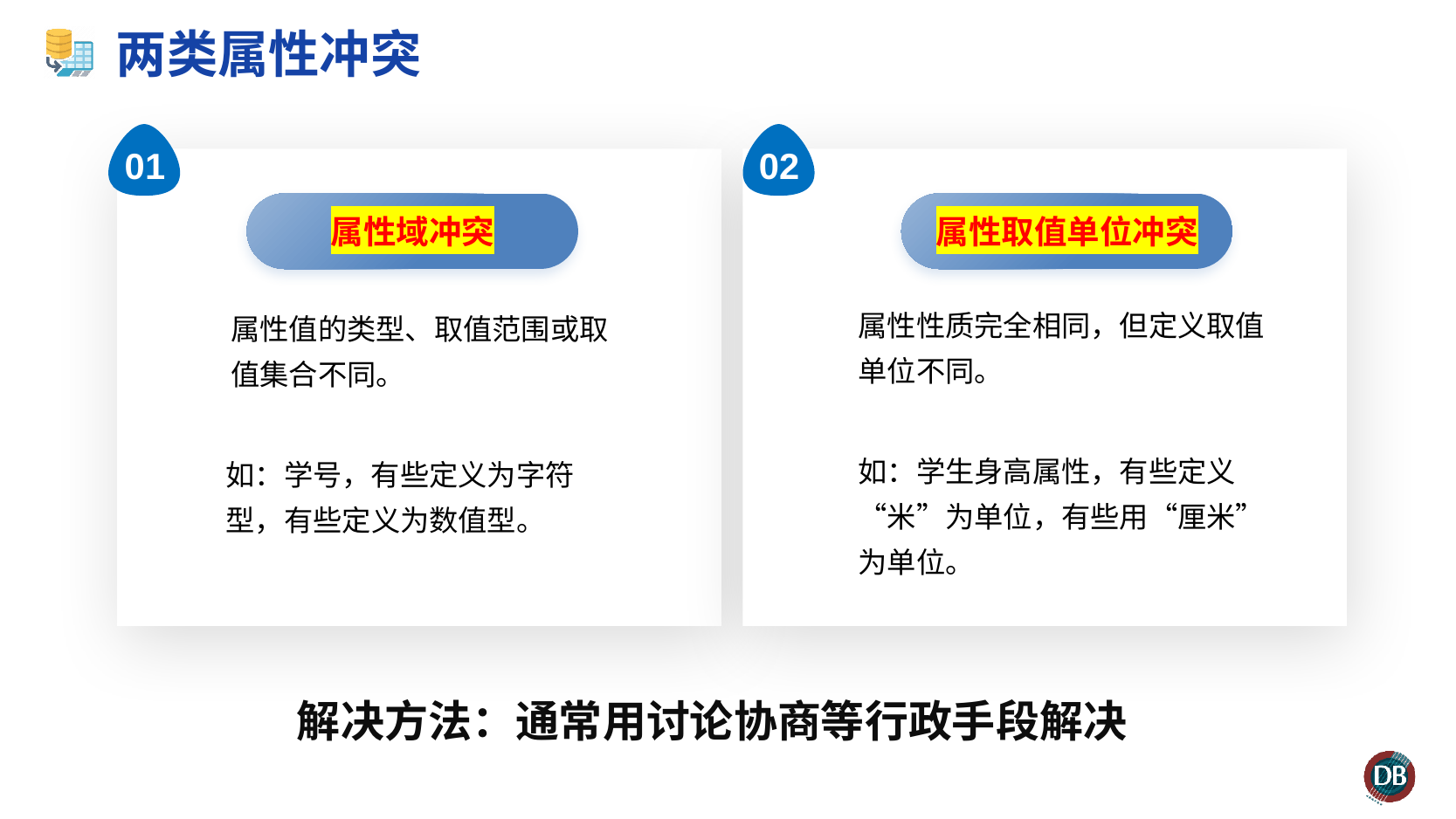

# 两类属性冲突

01
02

属性域冲突
属性取值单位冲突
属性性质完全相同，但定义取值单位不同。
属性值的类型、取值范围或取值集合不同。
如：学生身高属性，有些定义“米”为单位，有些用“厘米”为单位。
如：学号，有些定义为字符型，有些定义为数值型。
解决方法：通常用讨论协商等行政手段解决